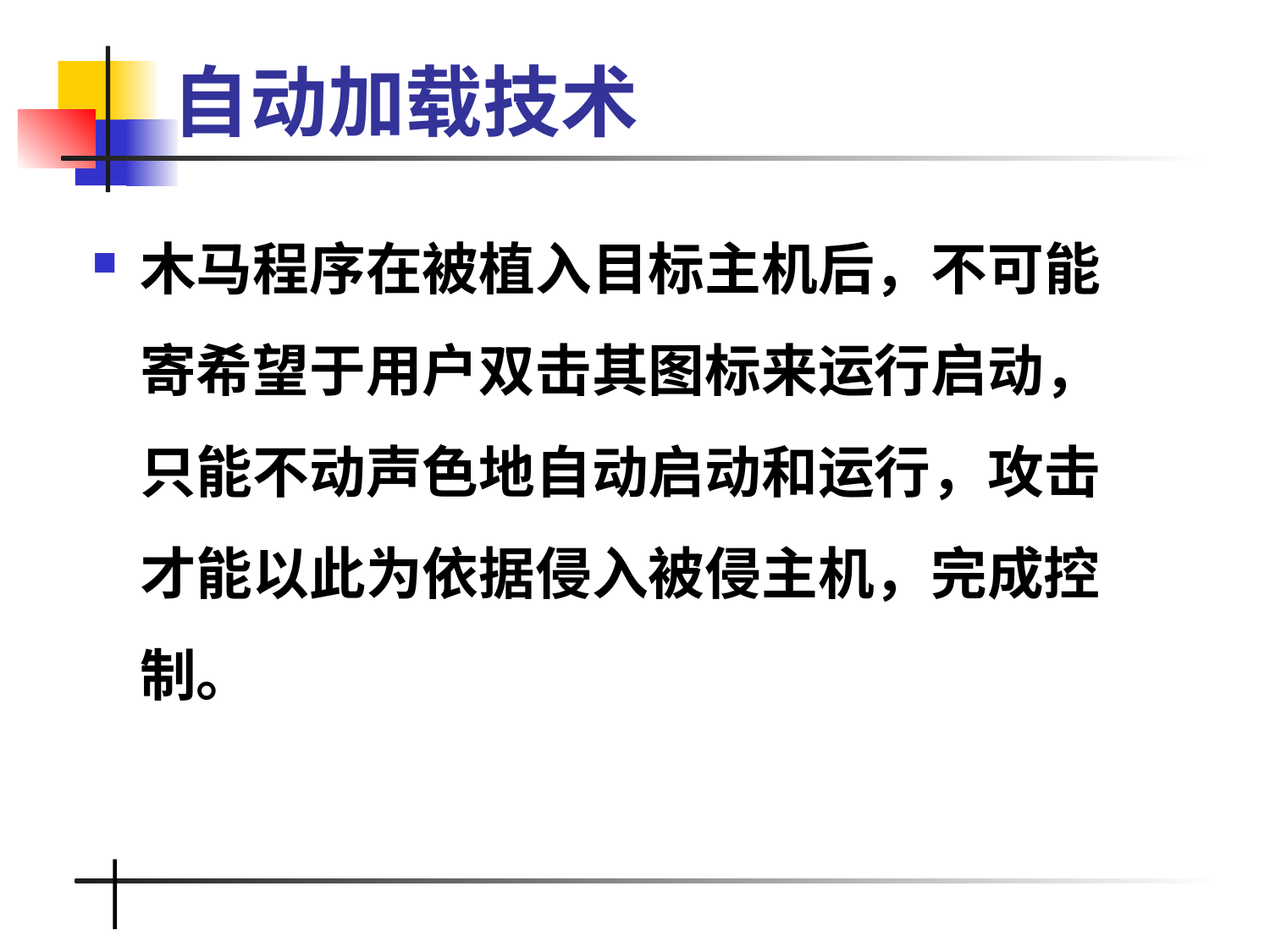

# 自动加载技术
木马程序在被植入目标主机后，不可能寄希望于用户双击其图标来运行启动，只能不动声色地自动启动和运行，攻击才能以此为依据侵入被侵主机，完成控制。